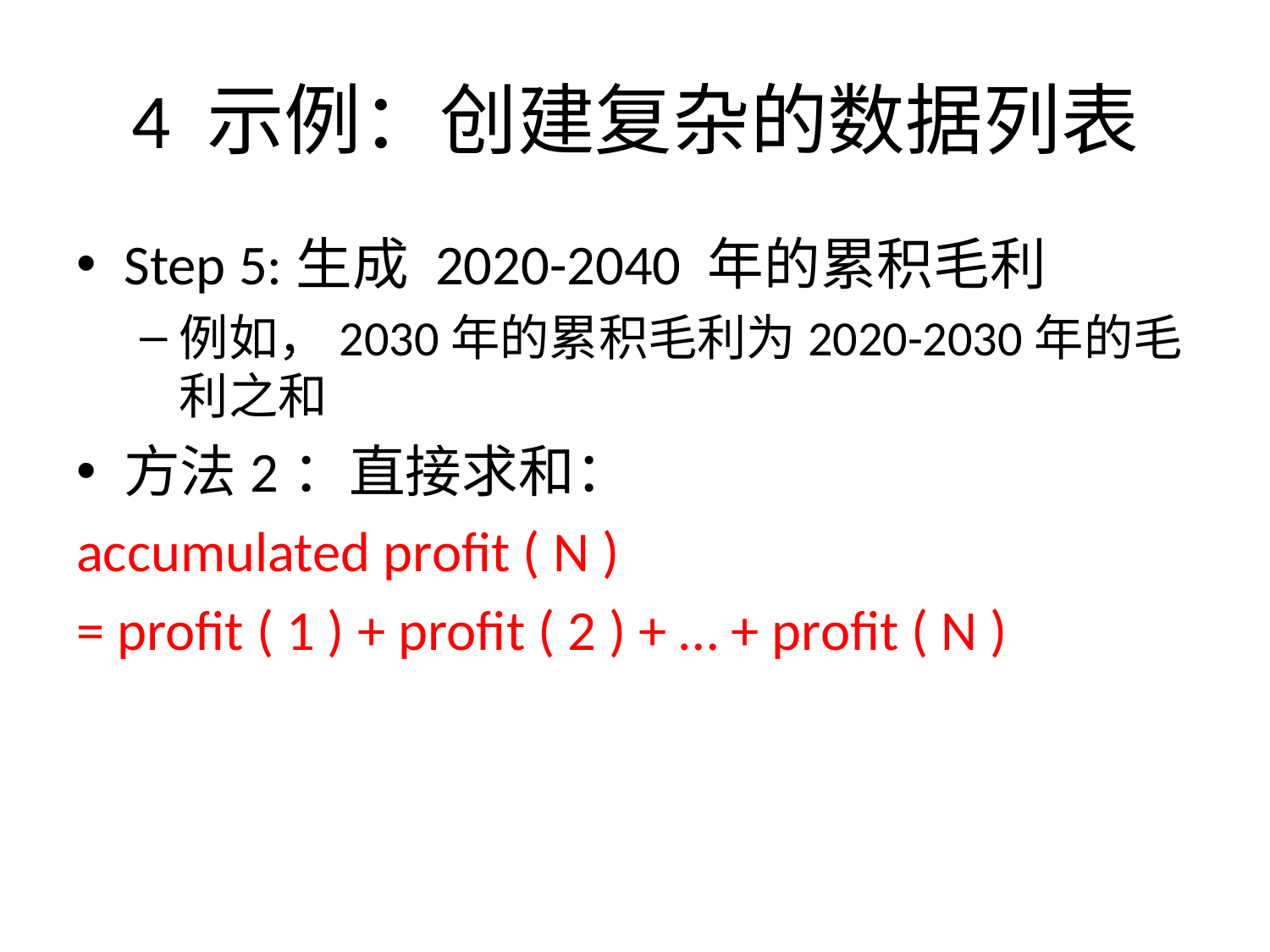

# 4 示例：创建复杂的数据列表
Step 5:生成 2020-2040 年的累积毛利
例如，2030年的累积毛利为2020-2030年的毛利之和
方法2：直接求和：
accumulated profit ( N )
= profit ( 1 ) + profit ( 2 ) + … + profit ( N )